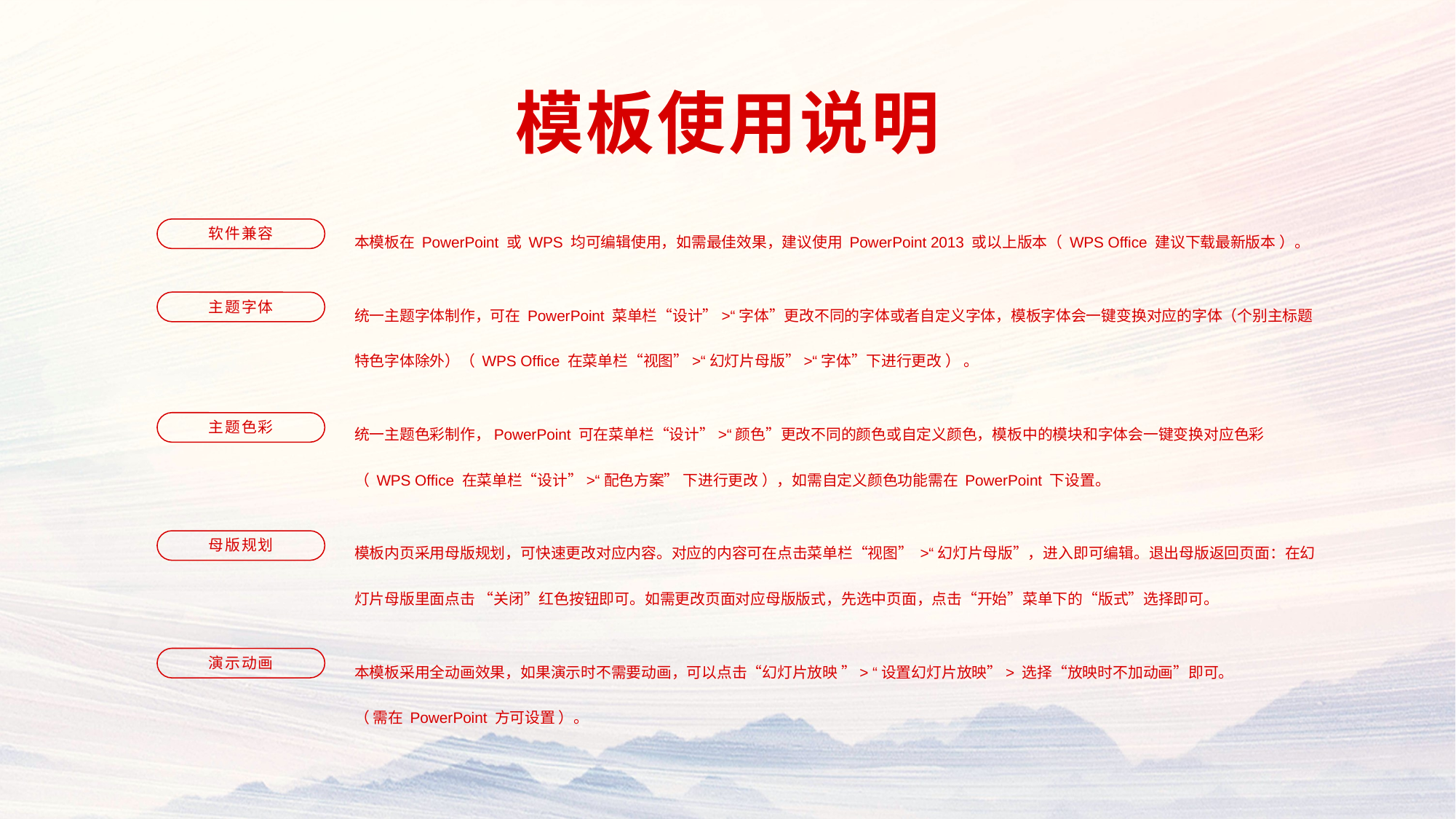

模板使用说明
本模板在 PowerPoint 或 WPS 均可编辑使用，如需最佳效果，建议使用 PowerPoint 2013 或以上版本（ WPS Office 建议下载最新版本 ）。
软件兼容
统一主题字体制作，可在 PowerPoint 菜单栏“设计”>“字体”更改不同的字体或者自定义字体，模板字体会一键变换对应的字体（个别主标题特色字体除外）（ WPS Office 在菜单栏“视图”>“幻灯片母版”>“字体”下进行更改 ） 。
主题字体
统一主题色彩制作，PowerPoint 可在菜单栏“设计”>“颜色”更改不同的颜色或自定义颜色，模板中的模块和字体会一键变换对应色彩
（ WPS Office 在菜单栏“设计”>“配色方案” 下进行更改 ），如需自定义颜色功能需在 PowerPoint 下设置。
主题色彩
模板内页采用母版规划，可快速更改对应内容。对应的内容可在点击菜单栏“视图” >“幻灯片母版”，进入即可编辑。退出母版返回页面：在幻灯片母版里面点击 “关闭”红色按钮即可。如需更改页面对应母版版式，先选中页面，点击“开始”菜单下的“版式”选择即可。
母版规划
本模板采用全动画效果，如果演示时不需要动画，可以点击“幻灯片放映 ”> “设置幻灯片放映”> 选择“放映时不加动画”即可。
（ 需在 PowerPoint 方可设置 ）。
演示动画